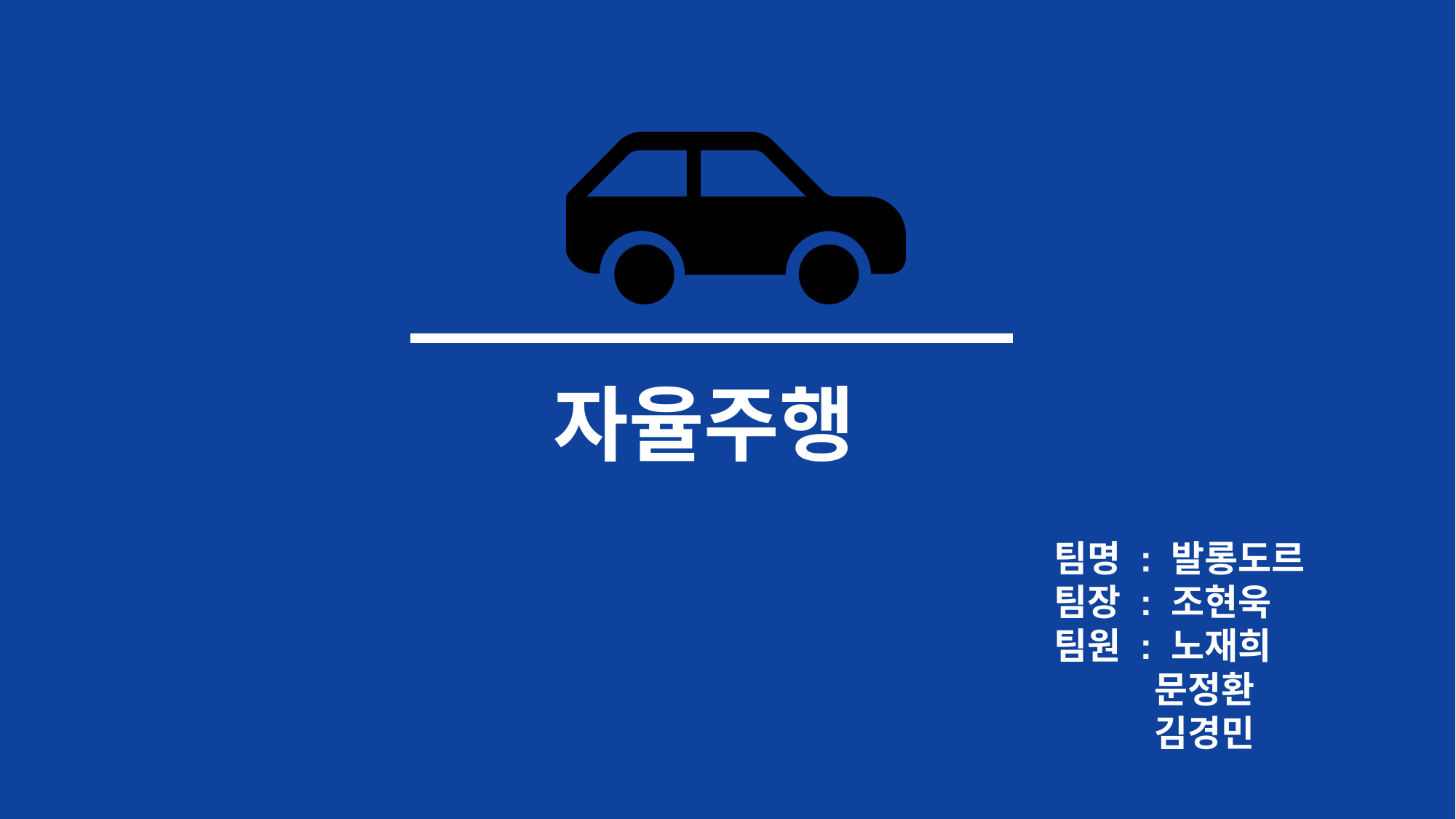

자율주행
팀명 : 발롱도르
팀장 : 조현욱
팀원 : 노재희
         문정환
         김경민